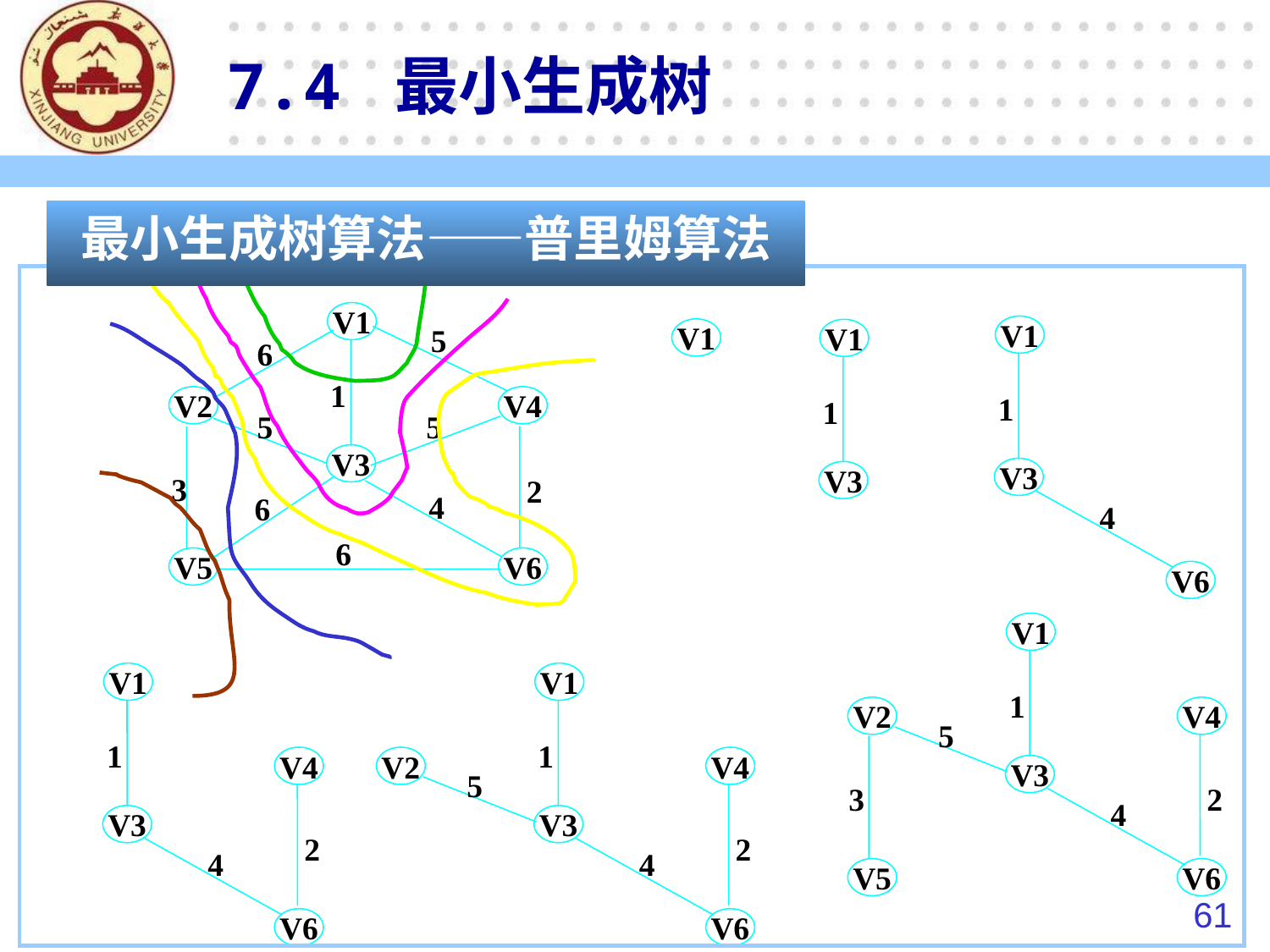

7.4 最小生成树
最小生成树算法——普里姆算法

V1
5

6

1
V2
V4
5
5

V3
3
2

4
6
6
V5
V6

V1

1
V3

4
V6
V1
V1

1
V3

V1

1
V2
V4
5

V3
3
2

4
V5
V6
V1

1
V4

V3
2

4
V6
V1

1
V2
V4
5

V3
2

4
V6
61